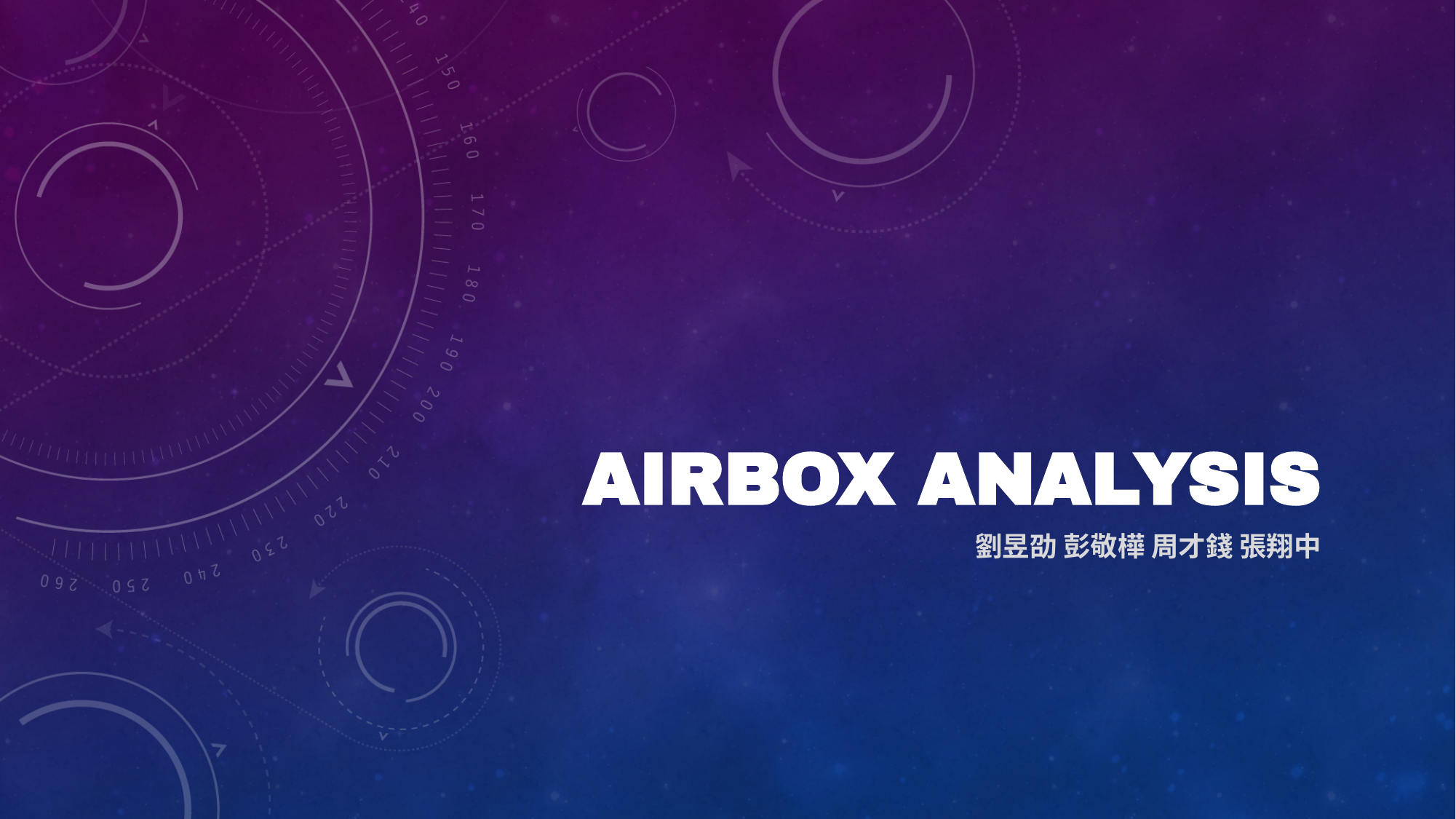

# Airbox analysis
劉昱劭 彭敬樺 周才錢 張翔中